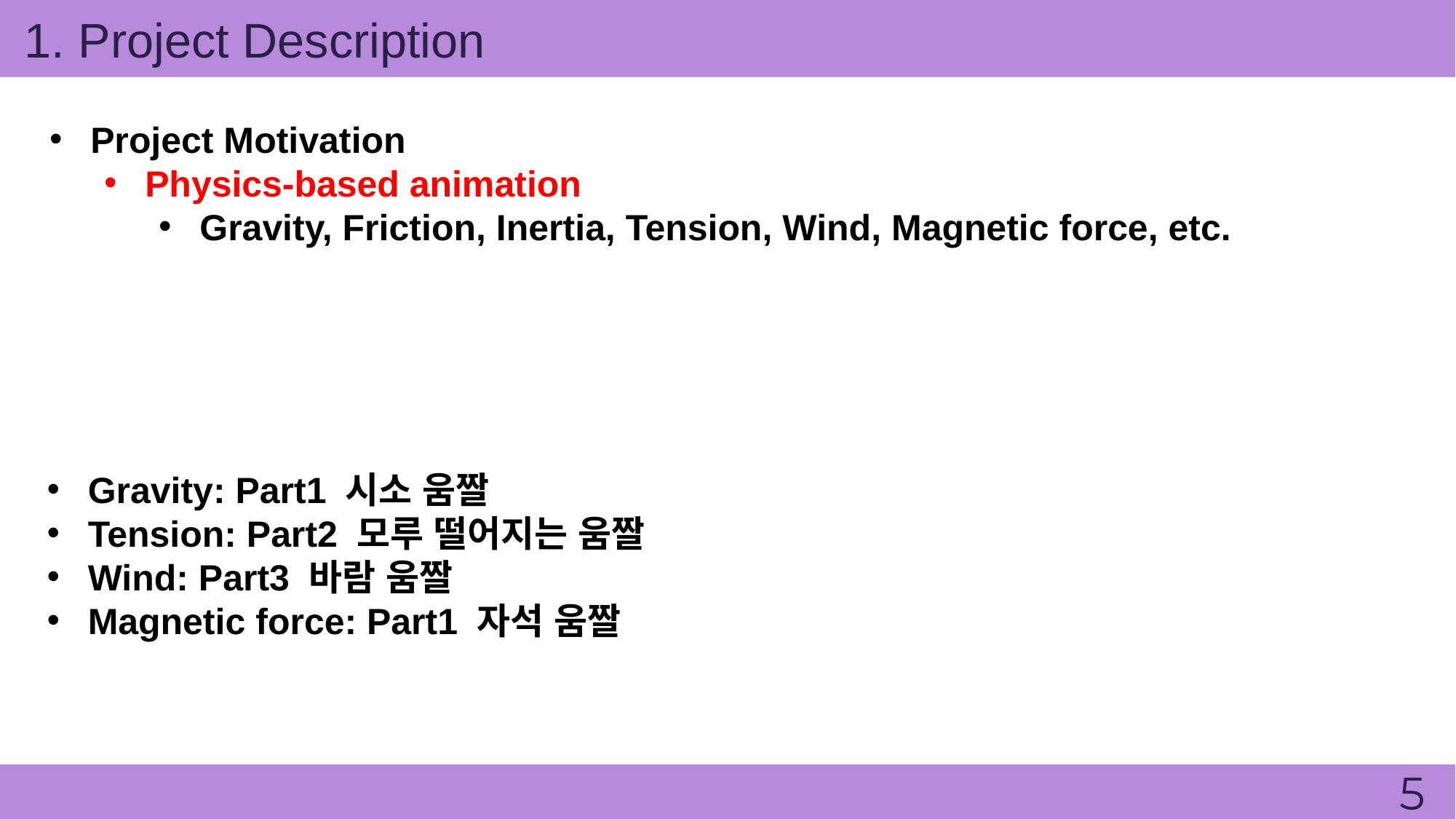

1. Project Description
Project Motivation
Physics-based animation
Gravity, Friction, Inertia, Tension, Wind, Magnetic force, etc.
Gravity: Part1 시소 움짤
Tension: Part2 모루 떨어지는 움짤
Wind: Part3 바람 움짤
Magnetic force: Part1 자석 움짤
5